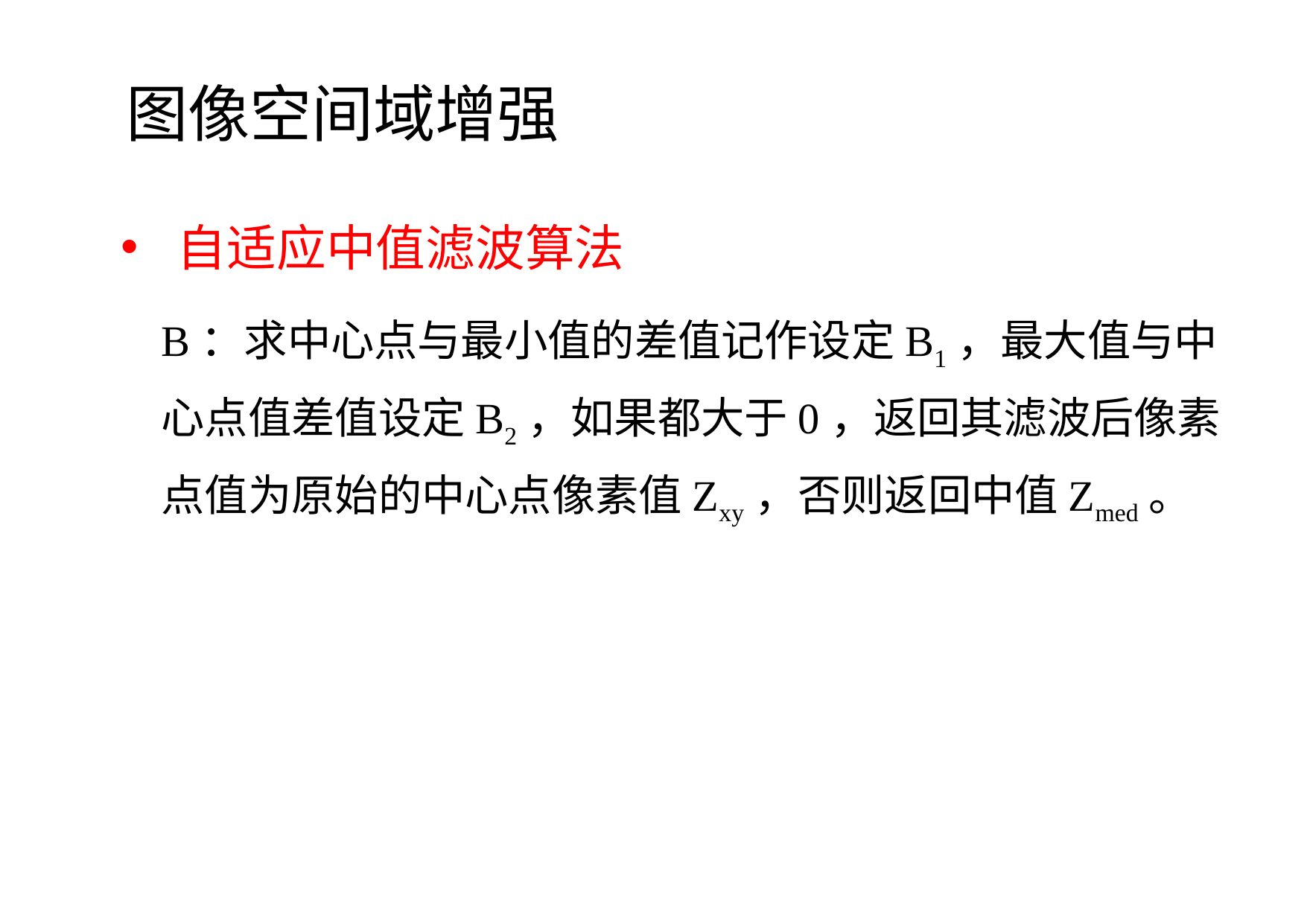

图像空间域增强
自适应中值滤波算法
B：求中心点与最小值的差值记作设定B1，最大值与中心点值差值设定B2，如果都大于0，返回其滤波后像素点值为原始的中心点像素值Zxy，否则返回中值Zmed。